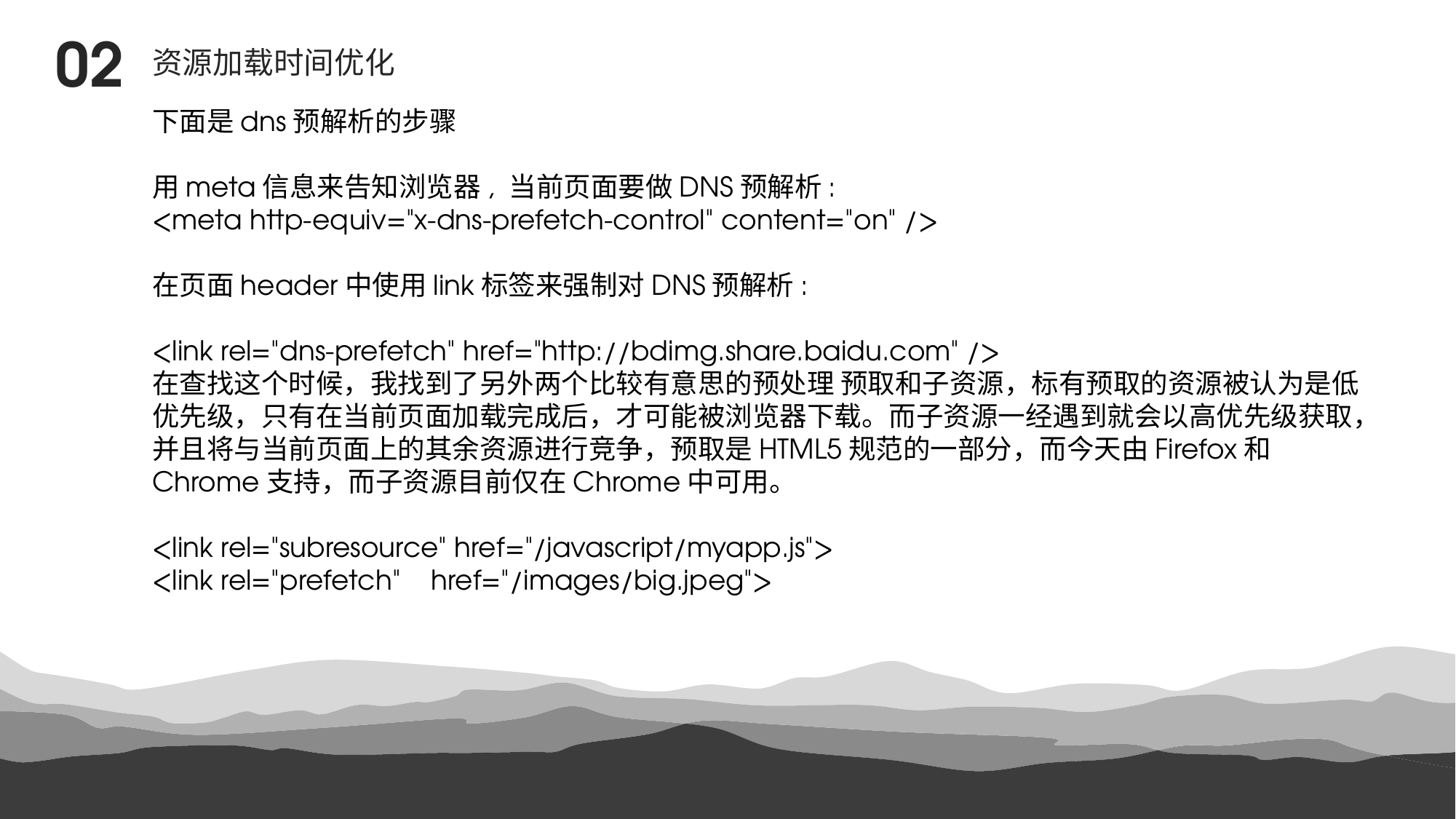

02
资源加载时间优化
下面是dns预解析的步骤

用meta信息来告知浏览器, 当前页面要做DNS预解析:
<meta http-equiv="x-dns-prefetch-control" content="on" />

在页面header中使用link标签来强制对DNS预解析:

<link rel="dns-prefetch" href="http://bdimg.share.baidu.com" />
在查找这个时候，我找到了另外两个比较有意思的预处理 预取和子资源，标有预取的资源被认为是低优先级，只有在当前页面加载完成后，才可能被浏览器下载。而子资源一经遇到就会以高优先级获取，并且将与当前页面上的其余资源进行竞争，预取是HTML5规范的一部分，而今天由Firefox和Chrome支持，而子资源目前仅在Chrome中可用。

<link rel="subresource" href="/javascript/myapp.js">
<link rel="prefetch"    href="/images/big.jpeg">